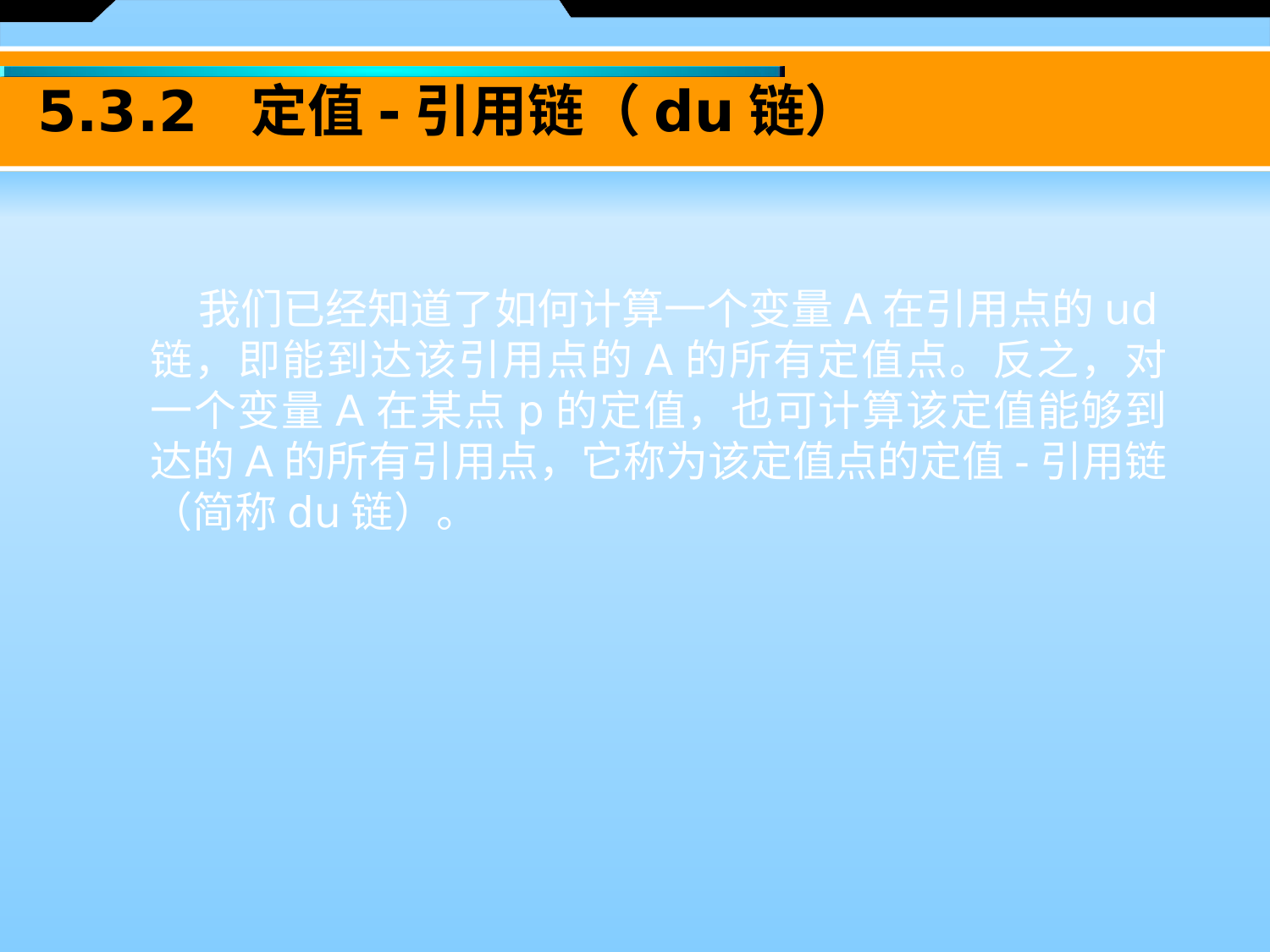

# 5.3.2  定值-引用链（du链）
         我们已经知道了如何计算一个变量A在引用点的ud链，即能到达该引用点的A的所有定值点。反之，对一个变量A在某点p的定值，也可计算该定值能够到达的A的所有引用点，它称为该定值点的定值-引用链（简称du链）。